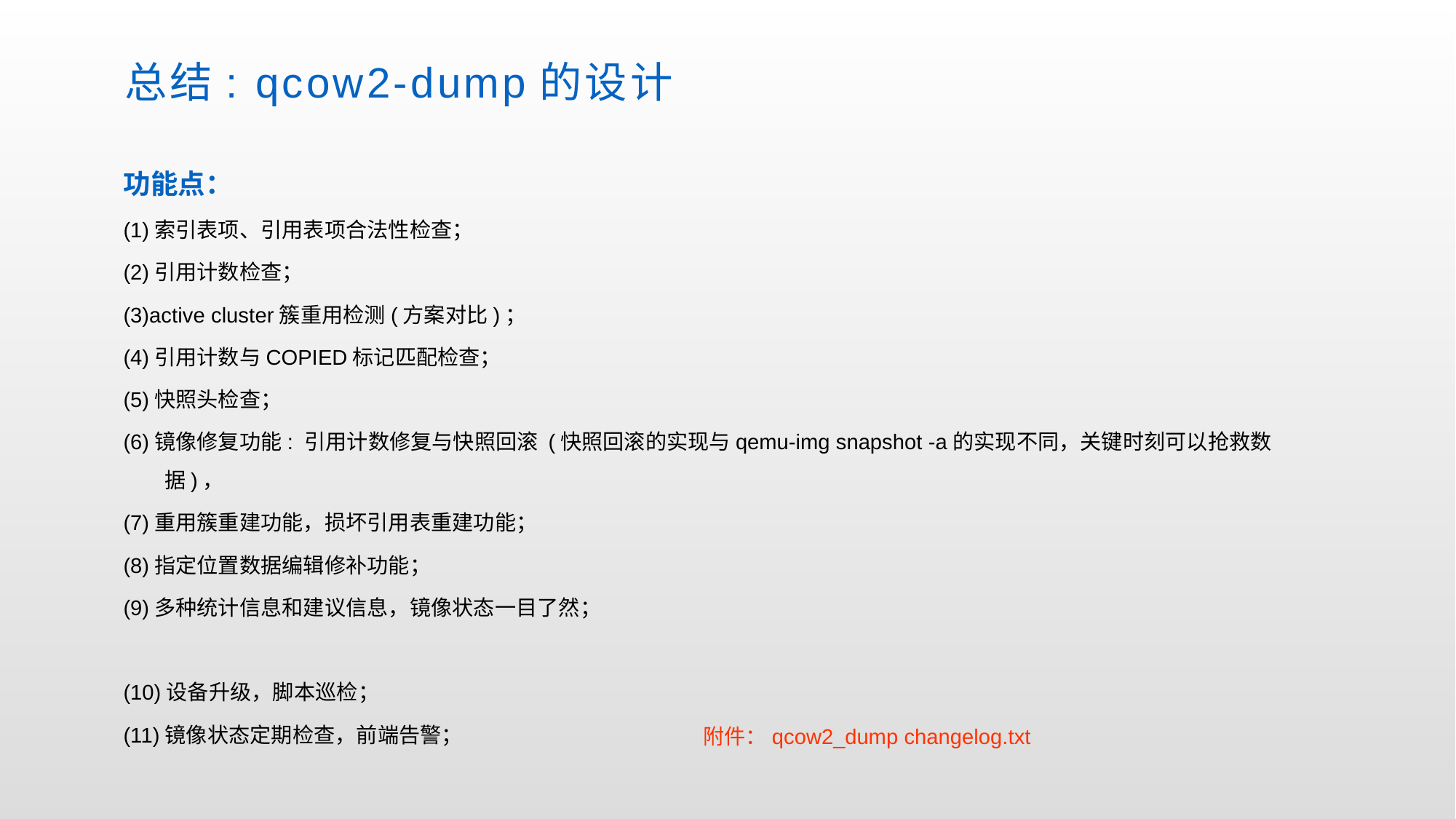

总结: qcow2-dump的设计
功能点：
(1)索引表项、引用表项合法性检查；
(2)引用计数检查；
(3)active cluster簇重用检测(方案对比)；
(4)引用计数与COPIED标记匹配检查；
(5)快照头检查；
(6)镜像修复功能: 引用计数修复与快照回滚 (快照回滚的实现与qemu-img snapshot -a的实现不同，关键时刻可以抢救数据)，
(7)重用簇重建功能，损坏引用表重建功能；
(8)指定位置数据编辑修补功能；
(9)多种统计信息和建议信息，镜像状态一目了然；

(10)设备升级，脚本巡检；
(11)镜像状态定期检查，前端告警；
附件：qcow2_dump changelog.txt